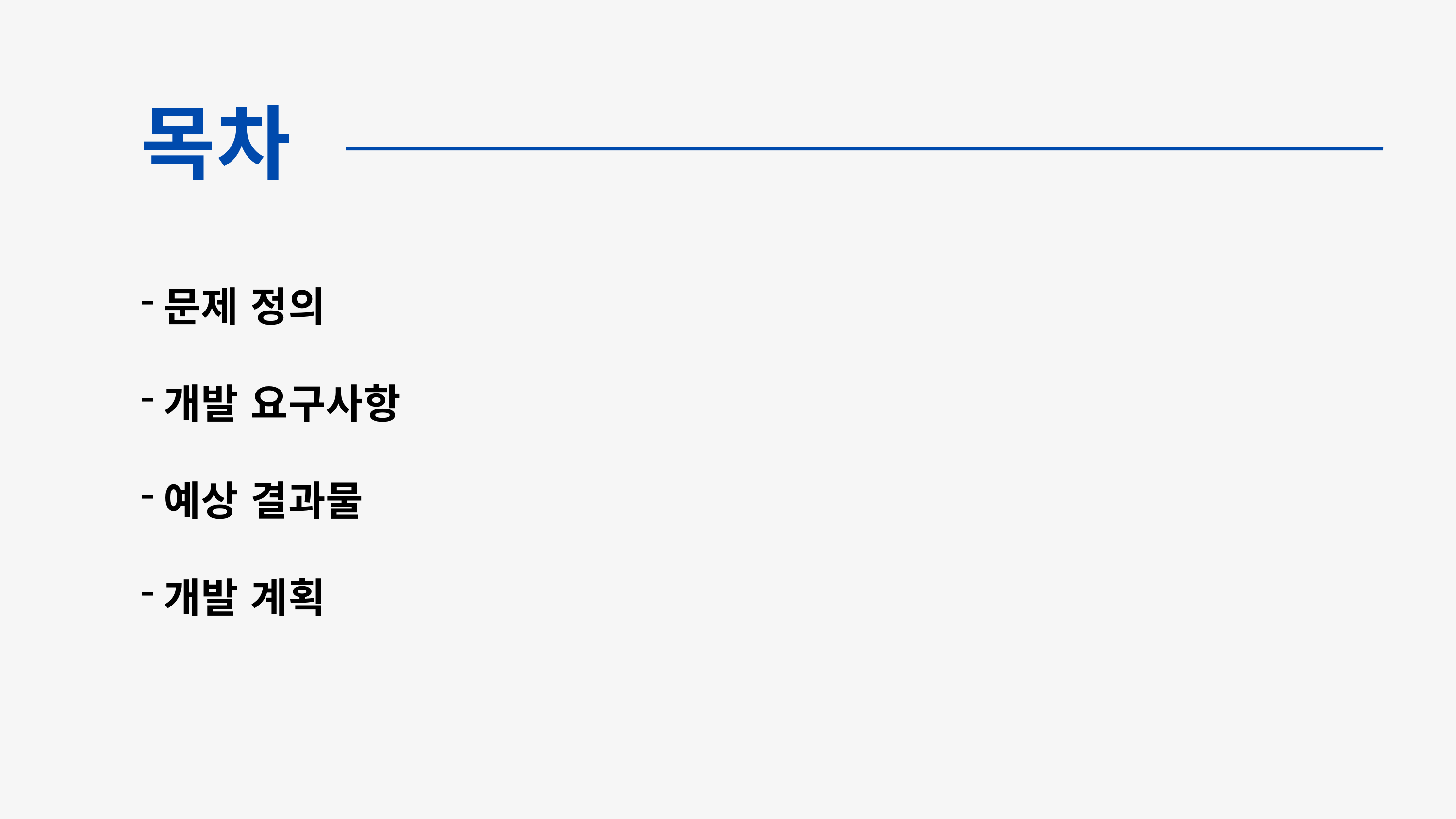

목차

문제 정의
개발 요구사항
예상 결과물
개발 계획